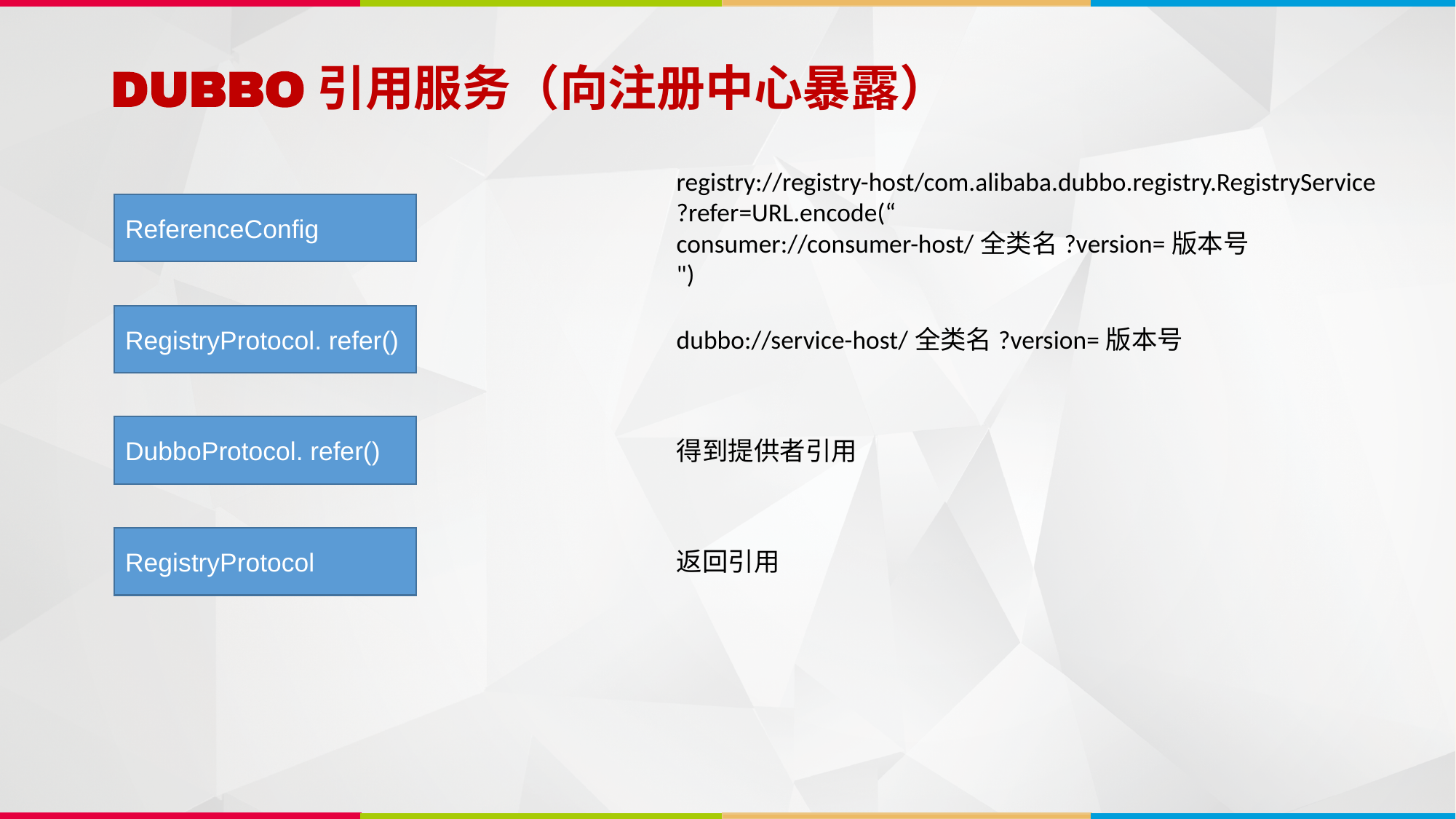

# DUBBO引用服务（向注册中心暴露）
registry://registry-host/com.alibaba.dubbo.registry.RegistryService
?refer=URL.encode(“
consumer://consumer-host/全类名?version=版本号
")
ReferenceConfig
RegistryProtocol. refer()
dubbo://service-host/全类名?version=版本号
DubboProtocol. refer()
得到提供者引用
RegistryProtocol
返回引用